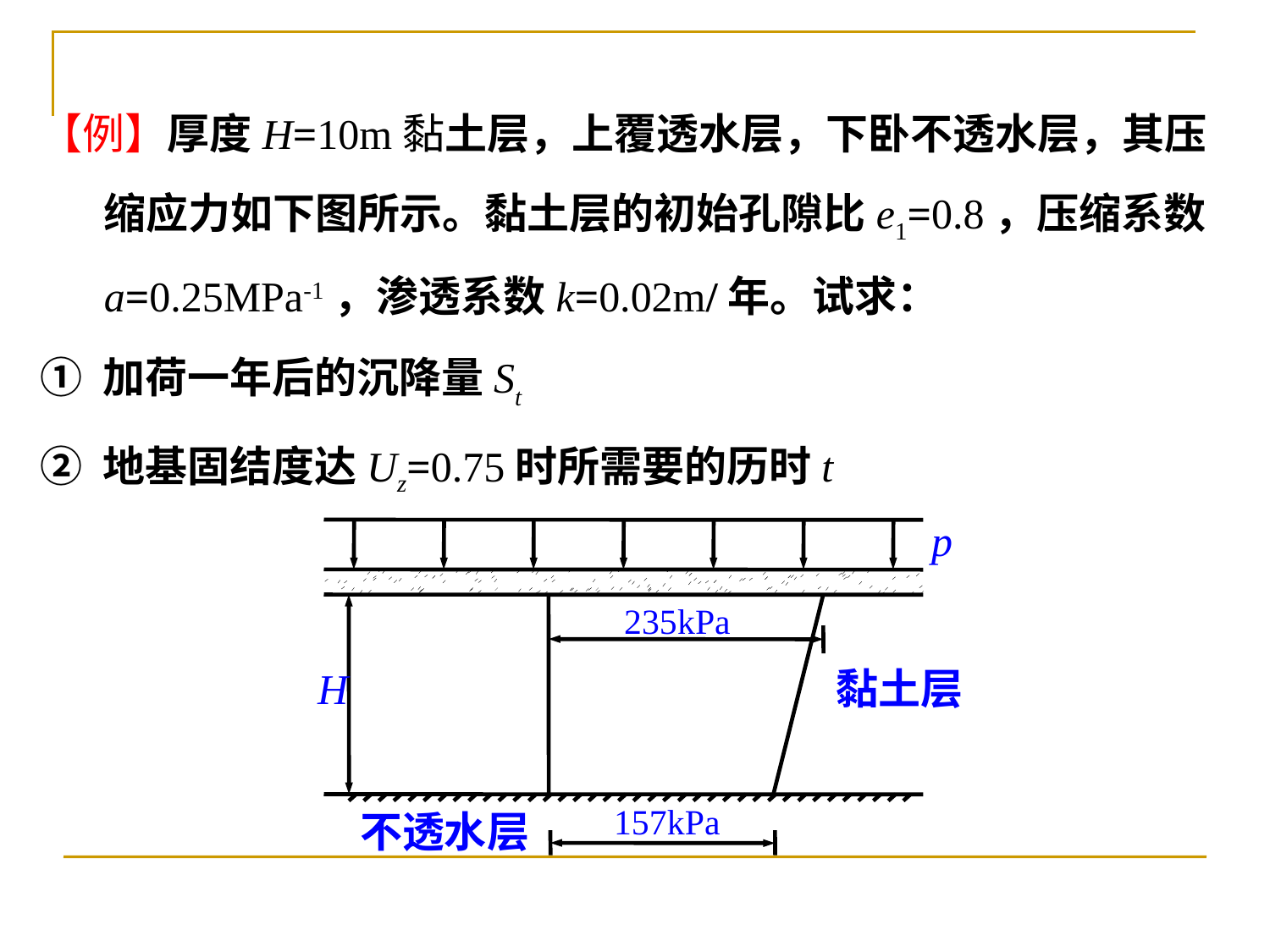

【例】厚度H=10m黏土层，上覆透水层，下卧不透水层，其压缩应力如下图所示。黏土层的初始孔隙比e1=0.8，压缩系数a=0.25MPa-1，渗透系数k=0.02m/年。试求：
① 加荷一年后的沉降量St
② 地基固结度达Uz=0.75时所需要的历时t
p

235kPa

H
黏土层

157kPa

不透水层